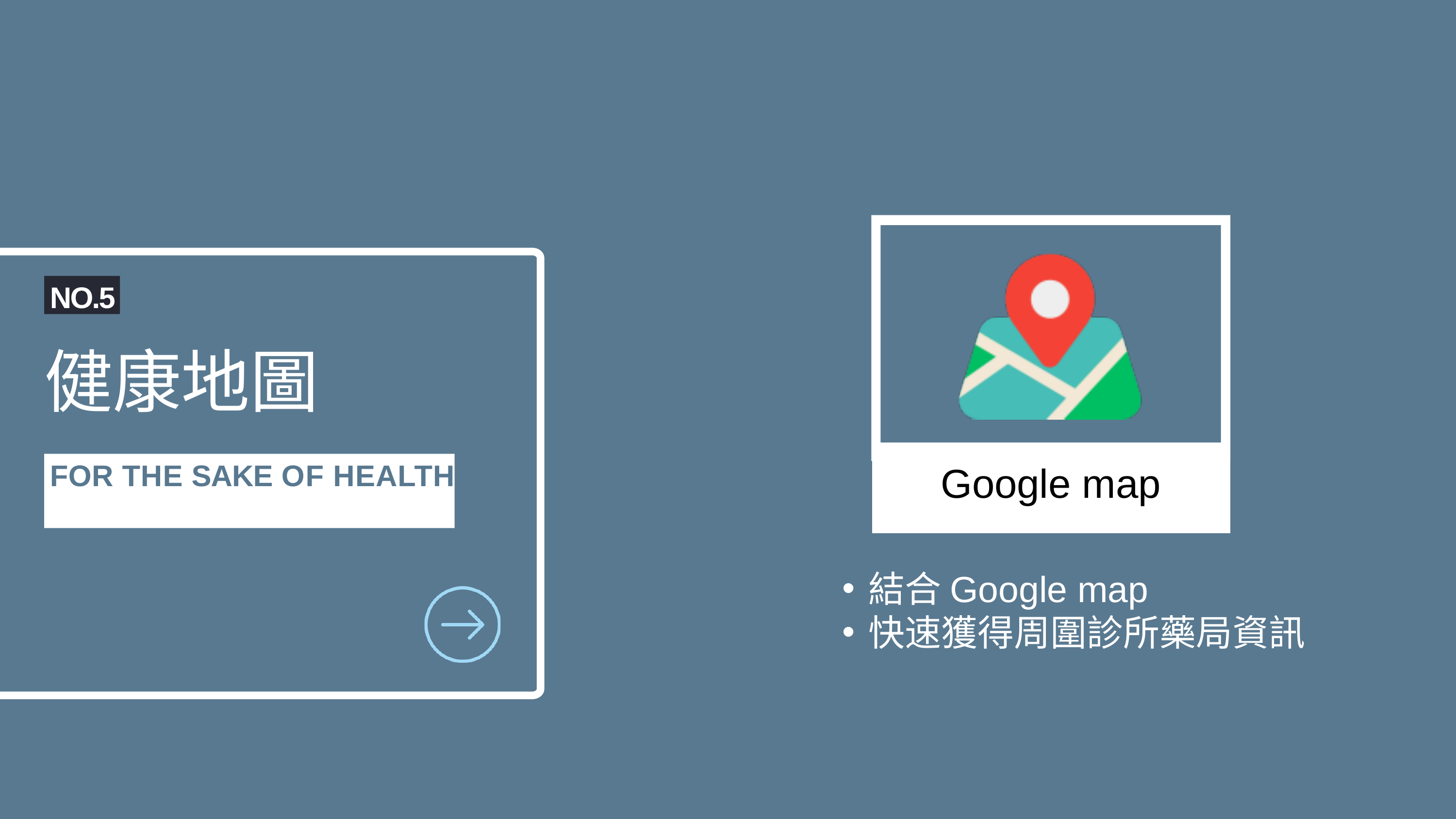

NO.5
健康地圖

FOR THE SAKE OF HEALTH
Google map
結合Google map
快速獲得周圍診所藥局資訊